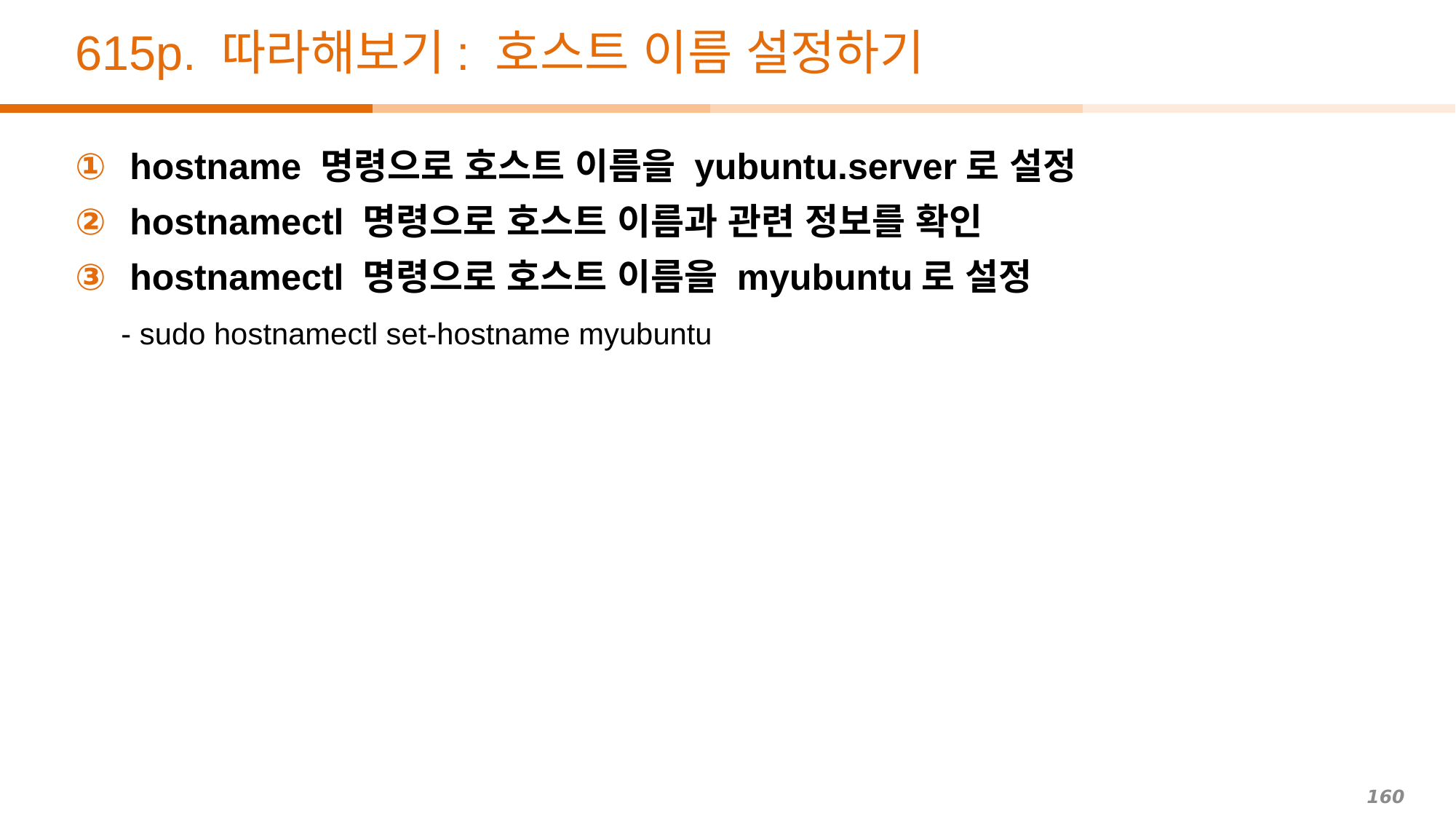

# 615p. 따라해보기: 호스트 이름 설정하기
hostname 명령으로 호스트 이름을 yubuntu.server로 설정
hostnamectl 명령으로 호스트 이름과 관련 정보를 확인
hostnamectl 명령으로 호스트 이름을 myubuntu로 설정
    - sudo hostnamectl set-hostname myubuntu